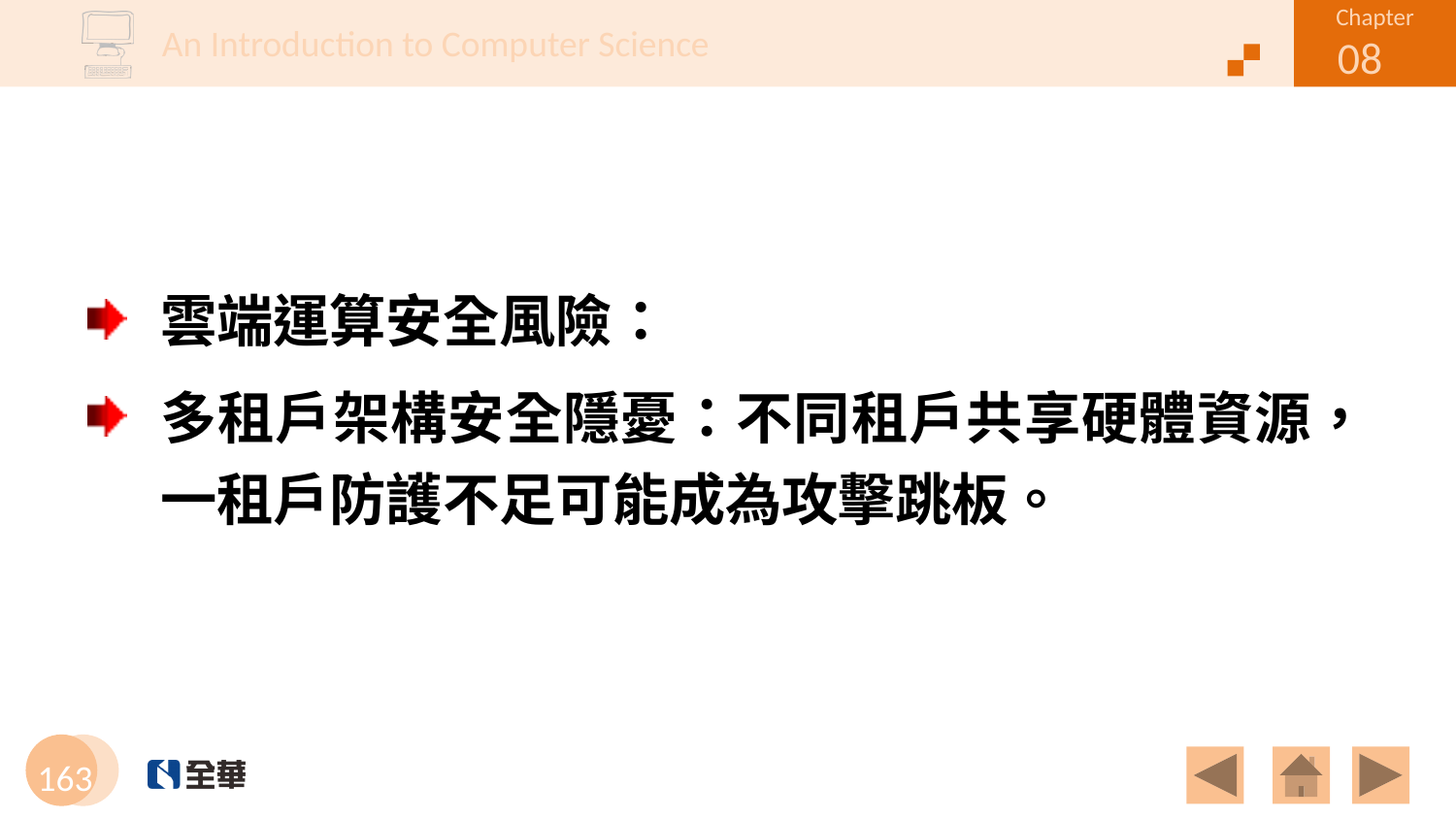

#
雲端運算安全風險：
多租戶架構安全隱憂：不同租戶共享硬體資源，一租戶防護不足可能成為攻擊跳板。